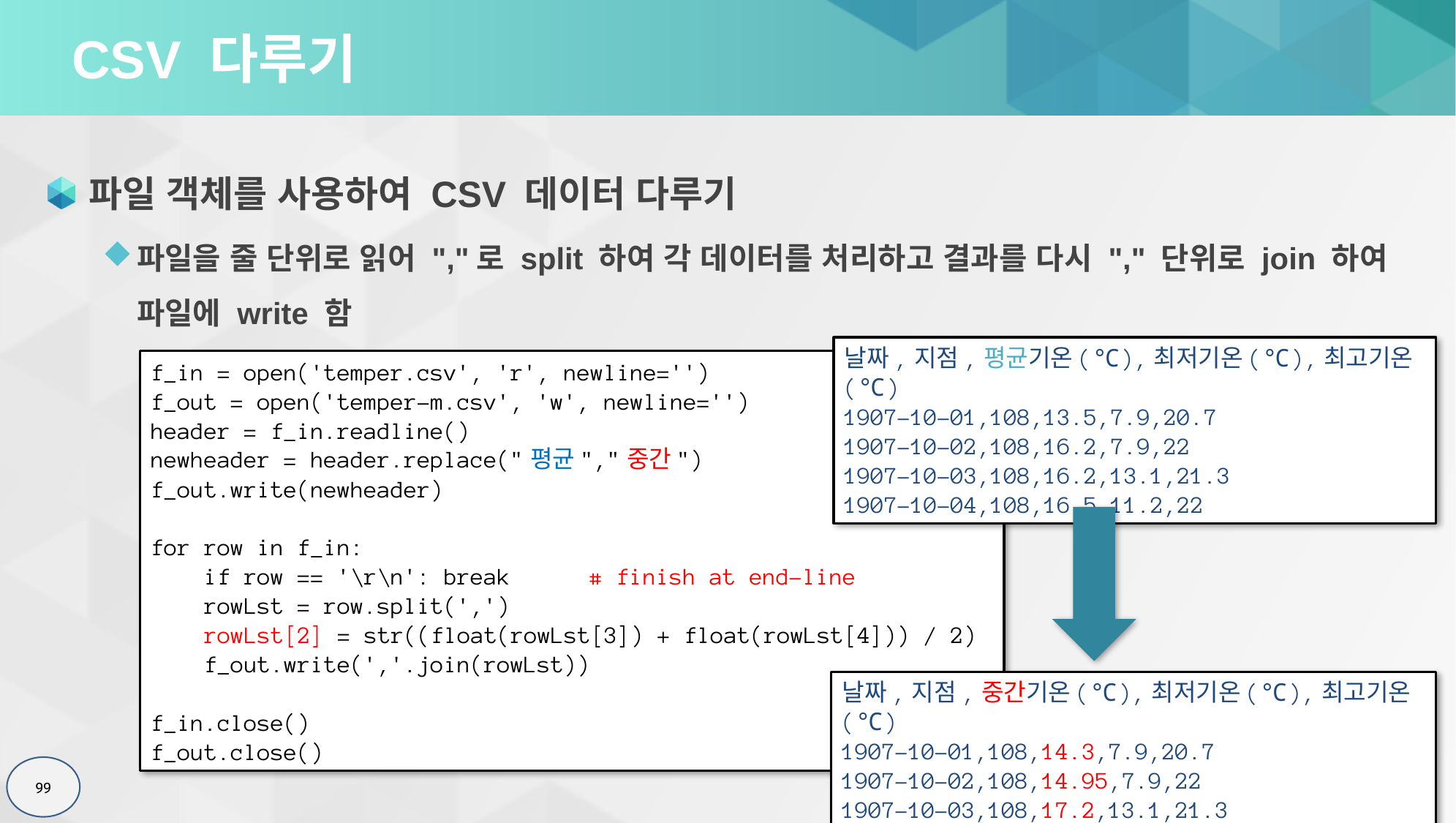

# CSV 다루기
파일 객체를 사용하여 CSV 데이터 다루기
파일을 줄 단위로 읽어 ","로 split 하여 각 데이터를 처리하고 결과를 다시 "," 단위로 join 하여 파일에 write 함
날짜,지점,평균기온(℃),최저기온(℃),최고기온(℃)
1907-10-01,108,13.5,7.9,20.7
1907-10-02,108,16.2,7.9,22
1907-10-03,108,16.2,13.1,21.3
1907-10-04,108,16.5,11.2,22
f_in = open('temper.csv', 'r', newline='')
f_out = open('temper-m.csv', 'w', newline='')
header = f_in.readline()
newheader = header.replace("평균","중간")
f_out.write(newheader)

for row in f_in:
    if row == '\r\n': break	# finish at end-line
    rowLst = row.split(',')
    rowLst[2] = str((float(rowLst[3]) + float(rowLst[4])) / 2)
    f_out.write(','.join(rowLst))

f_in.close()
f_out.close()

날짜,지점,중간기온(℃),최저기온(℃),최고기온(℃)
1907-10-01,108,14.3,7.9,20.7
1907-10-02,108,14.95,7.9,22
1907-10-03,108,17.2,13.1,21.3
1907-10-04,108,16.6,11.2,22